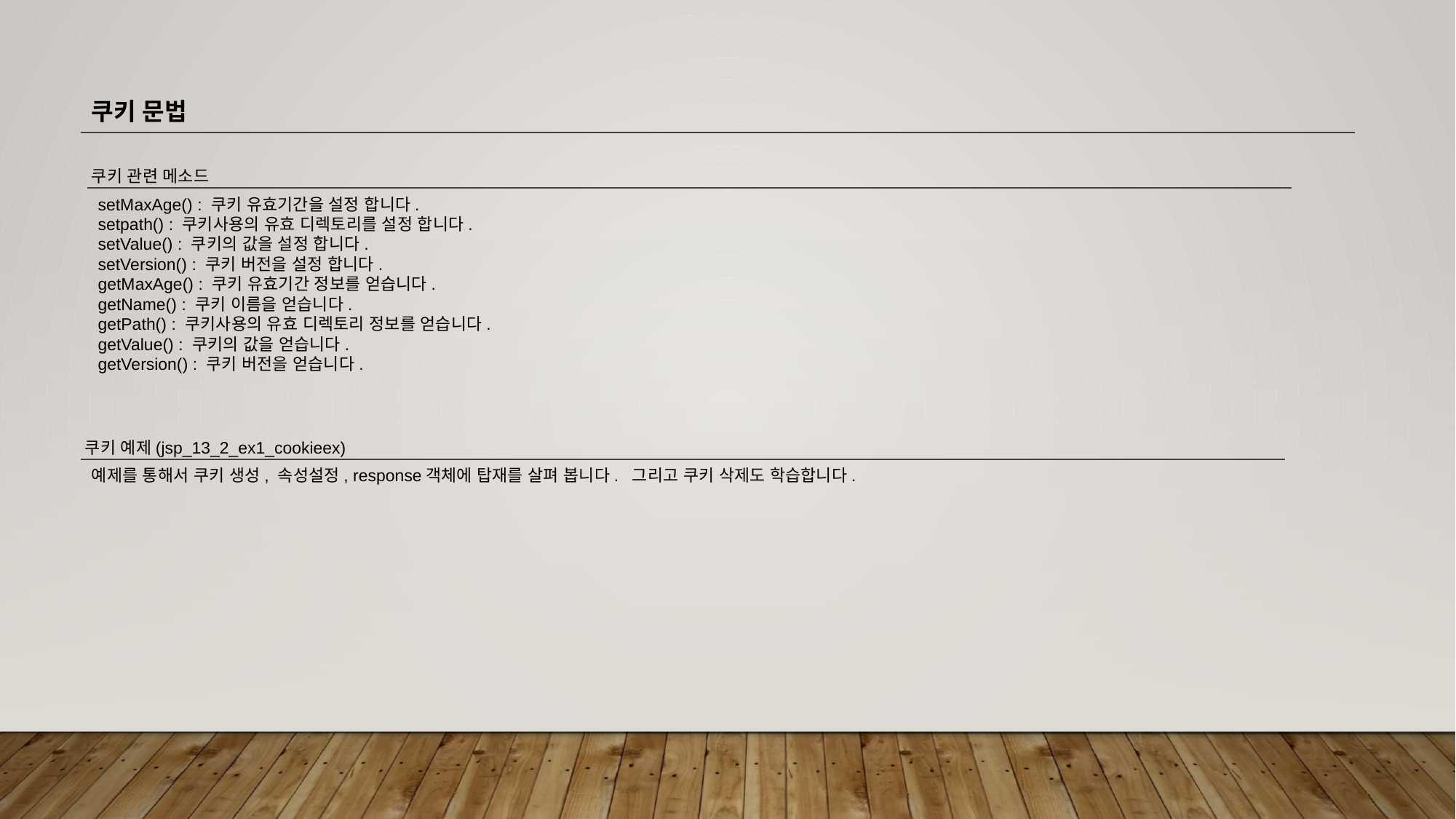

쿠키 문법

쿠키 관련 메소드
setMaxAge() : 쿠키 유효기간을 설정 합니다.
setpath() : 쿠키사용의 유효 디렉토리를 설정 합니다.
setValue() : 쿠키의 값을 설정 합니다.
setVersion() : 쿠키 버전을 설정 합니다.
getMaxAge() : 쿠키 유효기간 정보를 얻습니다.
getName() : 쿠키 이름을 얻습니다.
getPath() : 쿠키사용의 유효 디렉토리 정보를 얻습니다.
getValue() : 쿠키의 값을 얻습니다.
getVersion() : 쿠키 버전을 얻습니다.
쿠키 예제(jsp_13_2_ex1_cookieex)
예제를 통해서 쿠키 생성, 속성설정, response객체에 탑재를 살펴 봅니다.  그리고 쿠키 삭제도 학습합니다.